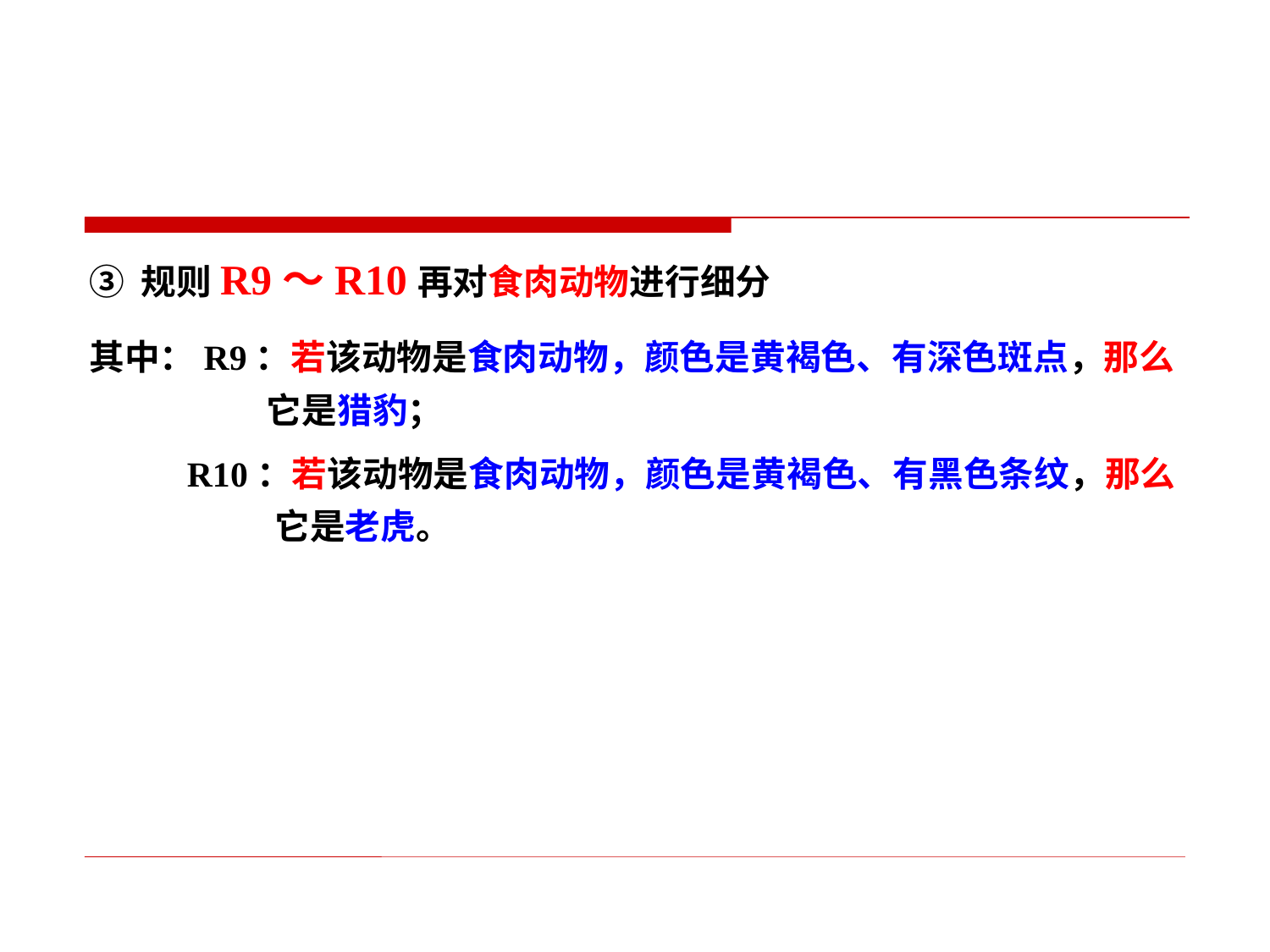

③ 规则R9～R10再对食肉动物进行细分
其中：R9：若该动物是食肉动物，颜色是黄褐色、有深色斑点，那么
                     它是猎豹；
           R10：若该动物是食肉动物，颜色是黄褐色、有黑色条纹，那么
                      它是老虎。